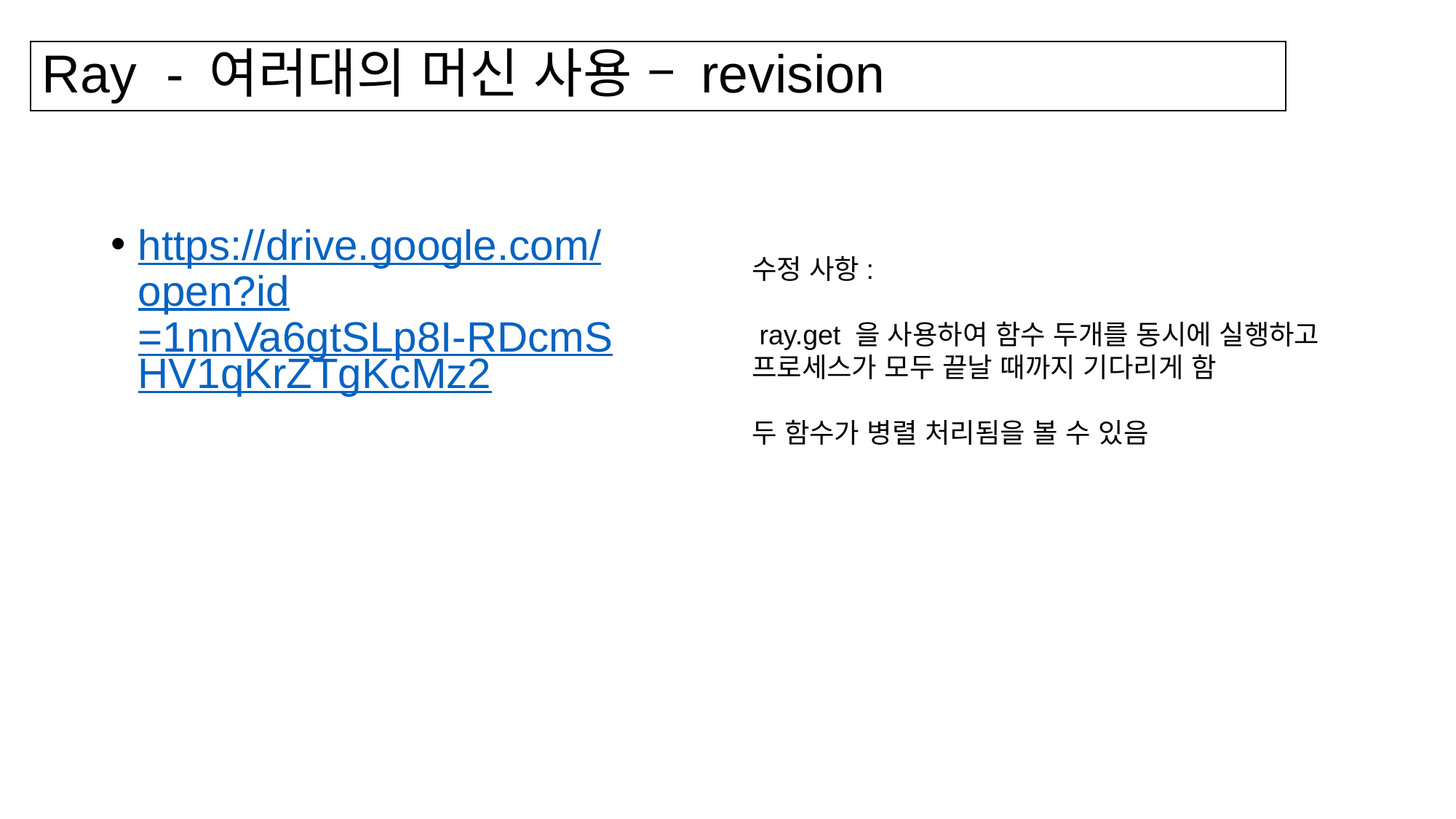

# Ray  - 여러대의 머신 사용 – revision
https://drive.google.com/open?id=1nnVa6gtSLp8I-RDcmSHV1qKrZTgKcMz2
수정 사항:

 ray.get 을 사용하여 함수 두개를 동시에 실행하고 프로세스가 모두 끝날 때까지 기다리게 함

두 함수가 병렬 처리됨을 볼 수 있음